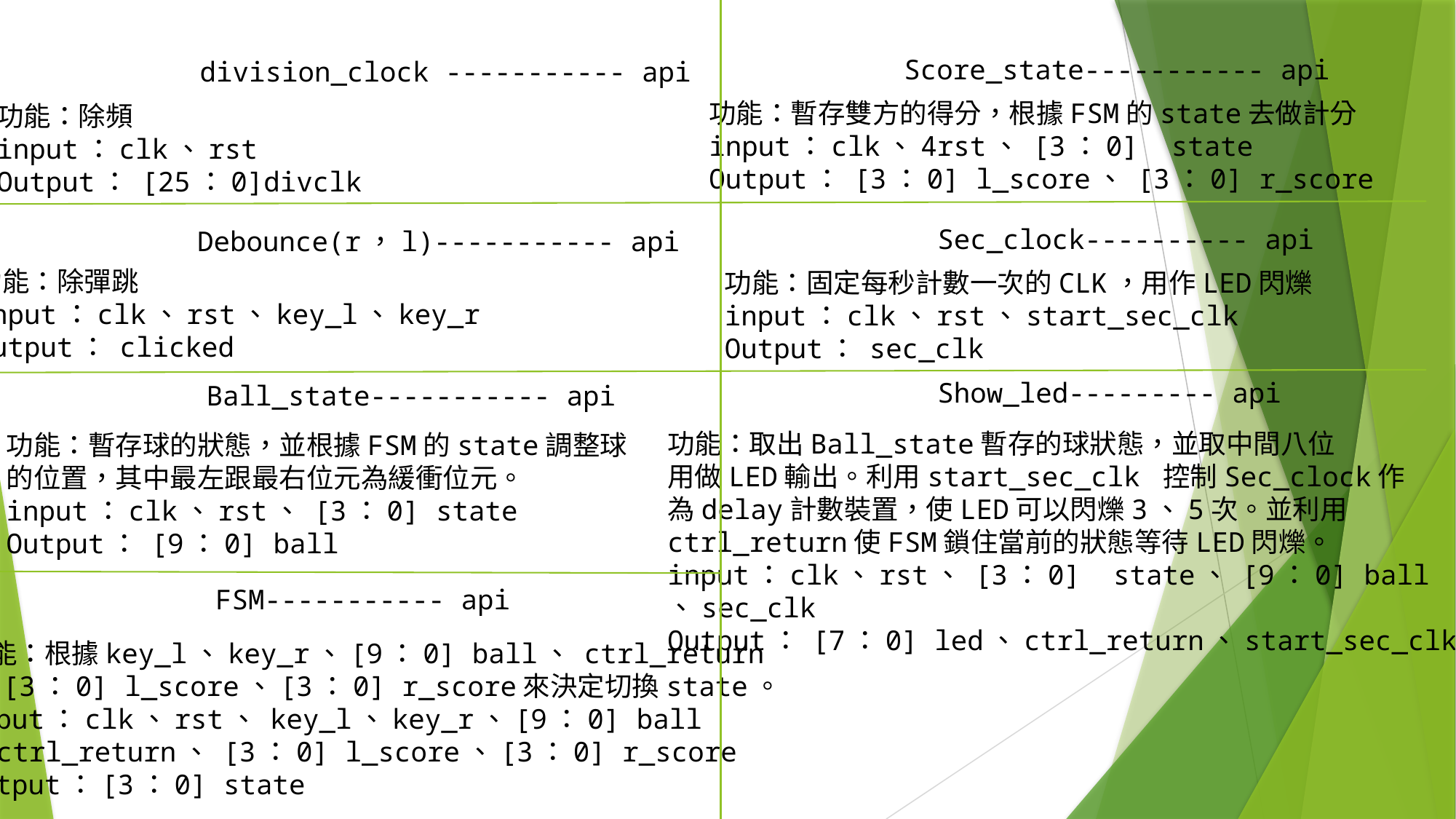

Score_state----------- api
division_clock ----------- api
功能：暫存雙方的得分，根據FSM的state去做計分
input：clk、4rst、 [3：0]  state
Output： [3：0] l_score、 [3：0] r_score
功能：除頻
input：clk、rst
Output： [25：0]divclk
Sec_clock---------- api
Debounce(r，l)----------- api
功能：除彈跳
input：clk、rst、key_l、key_r
Output： clicked
功能：固定每秒計數一次的CLK，用作LED閃爍
input：clk、rst、start_sec_clk
Output： sec_clk
Show_led--------- api
Ball_state----------- api
功能：取出Ball_state暫存的球狀態，並取中間八位
用做LED輸出。利用start_sec_clk 控制Sec_clock作
為delay計數裝置，使LED可以閃爍3、5次。並利用
ctrl_return使FSM鎖住當前的狀態等待LED閃爍。
input：clk、rst、 [3：0]  state、 [9：0] ball
、sec_clk
Output： [7：0] led、ctrl_return、start_sec_clk
功能：暫存球的狀態，並根據FSM的state調整球
的位置，其中最左跟最右位元為緩衝位元。
input：clk、rst、 [3：0] state
Output： [9：0] ball
FSM----------- api
功能：根據key_l、key_r、[9：0] ball、 ctrl_return
、 [3：0] l_score、[3：0] r_score來決定切換state。
input：clk、rst、 key_l、key_r、[9：0] ball
、ctrl_return、 [3：0] l_score、[3：0] r_score
Output：[3：0] state